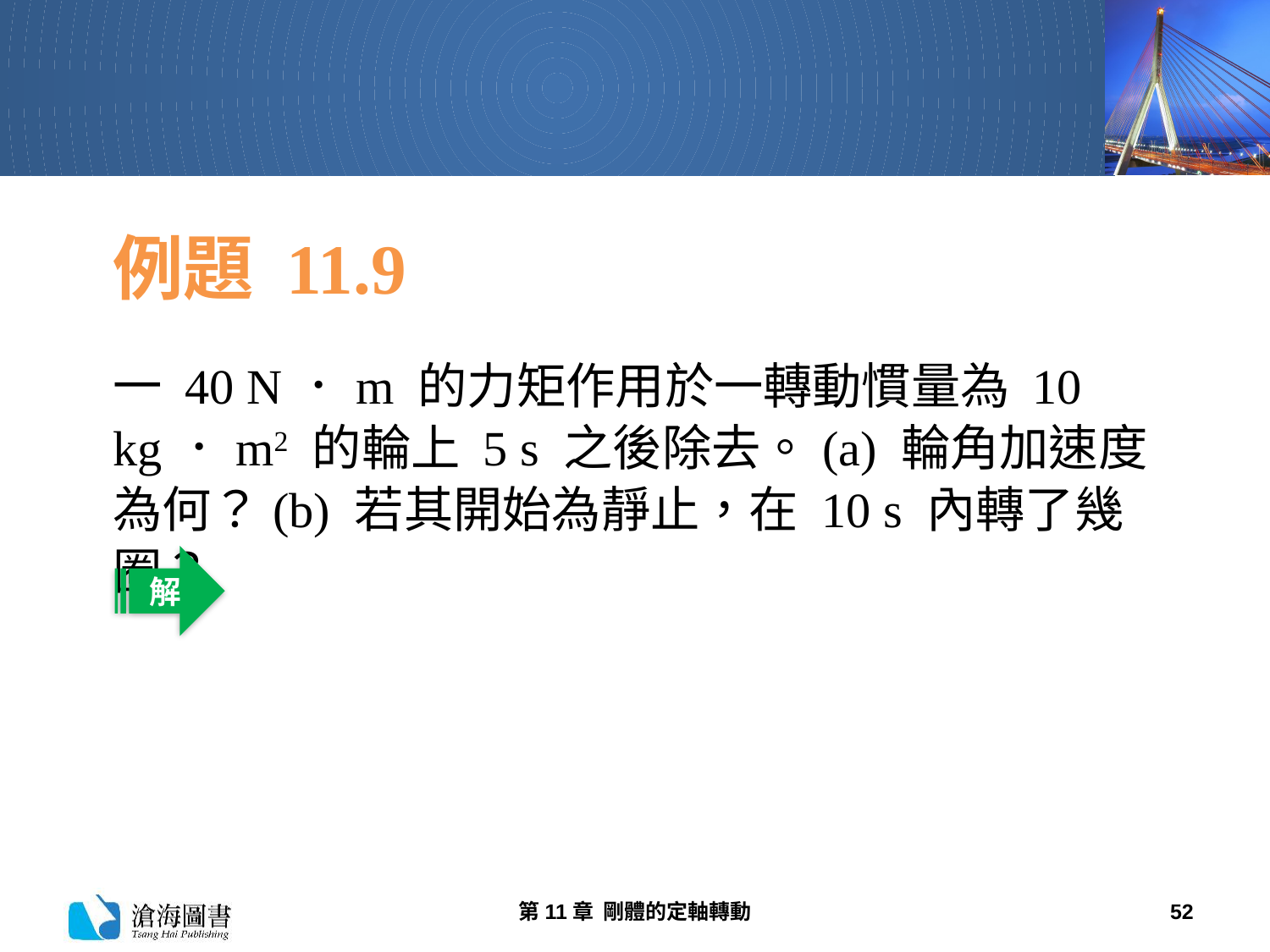

# 例題 11.9
一 40 N．m 的力矩作用於一轉動慣量為 10 kg．m2 的輪上 5 s 之後除去。(a) 輪角加速度為何？(b) 若其開始為靜止，在 10 s 內轉了幾圈？

解
第11章  剛體的定軸轉動
52